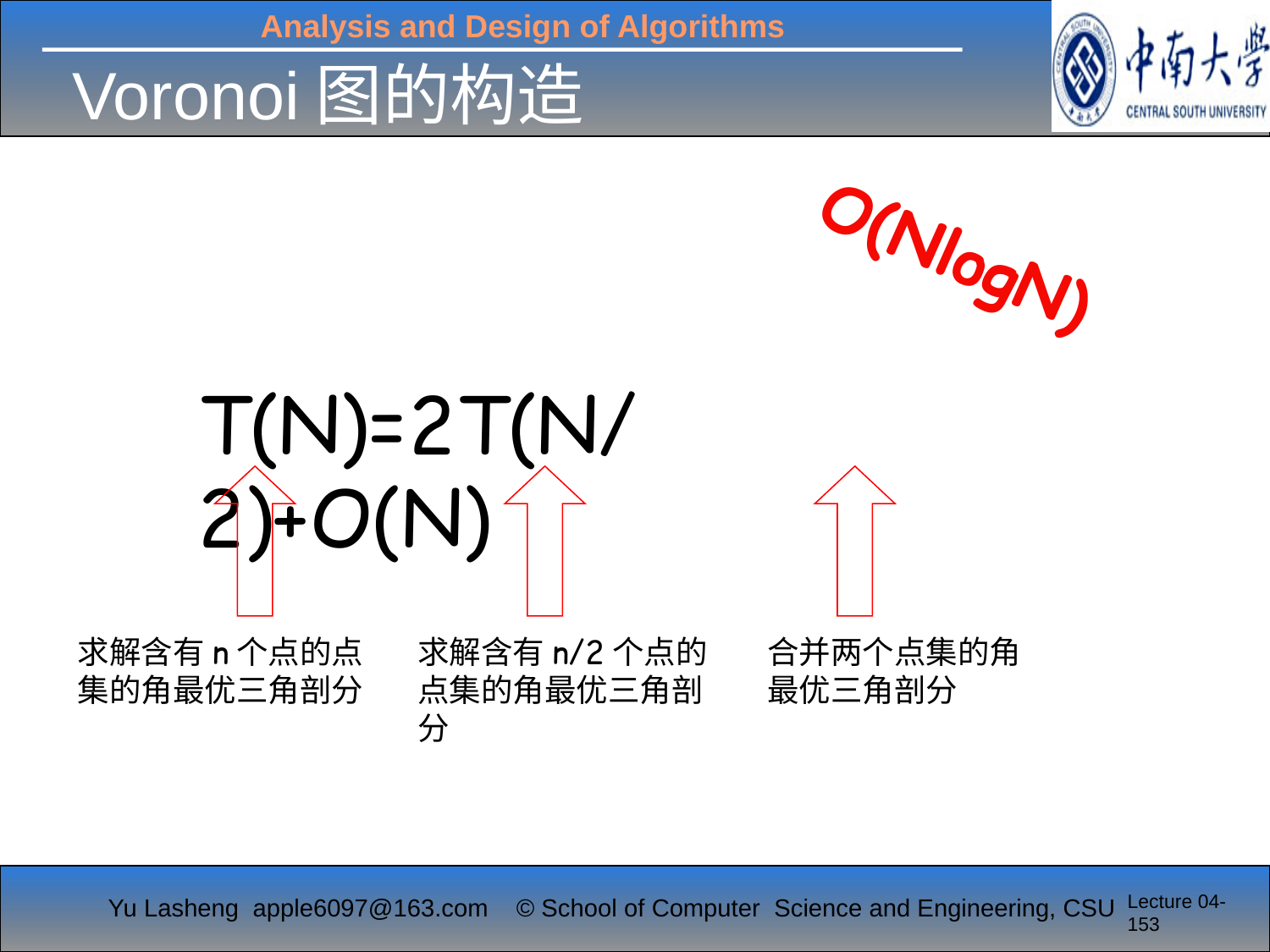

# Voronoi图的构造
O(NlogN)
T(N)=2T(N/2)+O(N)

求解含有n个点的点集的角最优三角剖分
求解含有n/2个点的点集的角最优三角剖分
合并两个点集的角最优三角剖分
Lecture 04-153